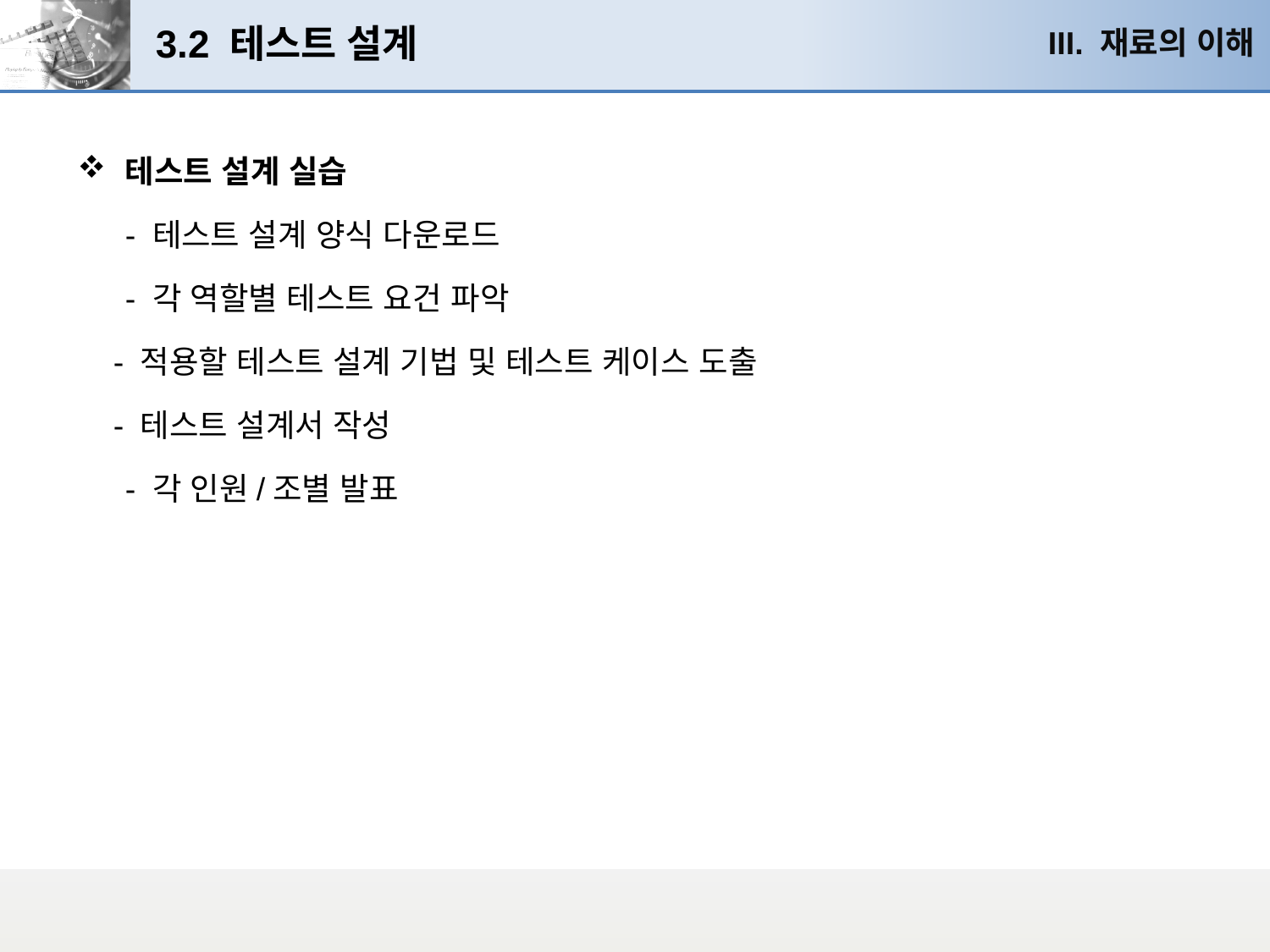

# 3.2 테스트 설계
III. 재료의 이해
테스트 설계 실습
	- 테스트 설계 양식 다운로드
	- 각 역할별 테스트 요건 파악
    - 적용할 테스트 설계 기법 및 테스트 케이스 도출
    - 테스트 설계서 작성
	- 각 인원/조별 발표